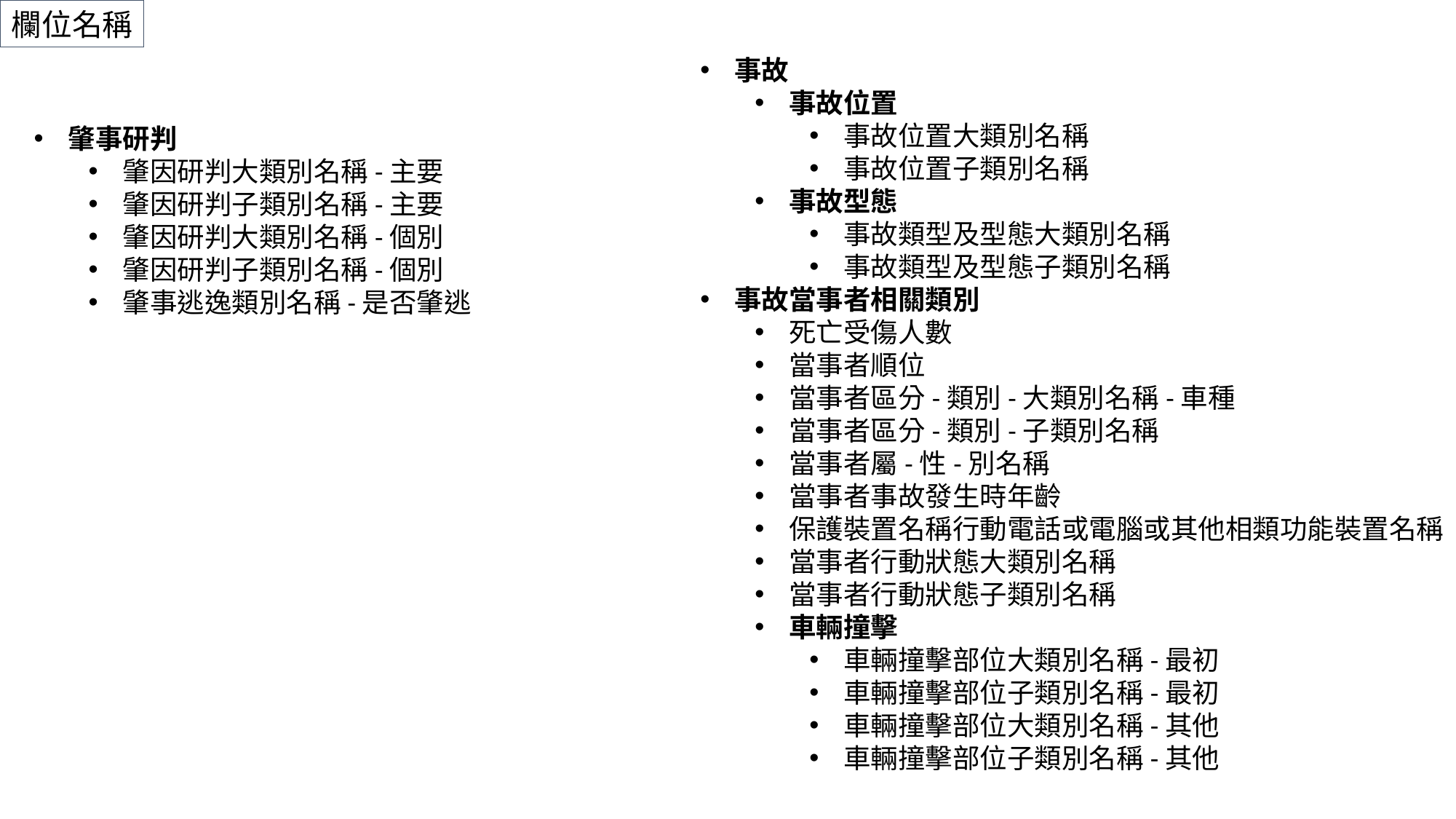

欄位名稱
事故
事故位置
事故位置大類別名稱
事故位置子類別名稱
事故型態
事故類型及型態大類別名稱
事故類型及型態子類別名稱
事故當事者相關類別
死亡受傷人數
當事者順位
當事者區分-類別-大類別名稱-車種
當事者區分-類別-子類別名稱
當事者屬-性-別名稱
當事者事故發生時年齡
保護裝置名稱行動電話或電腦或其他相類功能裝置名稱
當事者行動狀態大類別名稱
當事者行動狀態子類別名稱
車輛撞擊
車輛撞擊部位大類別名稱-最初
車輛撞擊部位子類別名稱-最初
車輛撞擊部位大類別名稱-其他
車輛撞擊部位子類別名稱-其他
肇事研判
肇因研判大類別名稱-主要
肇因研判子類別名稱-主要
肇因研判大類別名稱-個別
肇因研判子類別名稱-個別
肇事逃逸類別名稱-是否肇逃